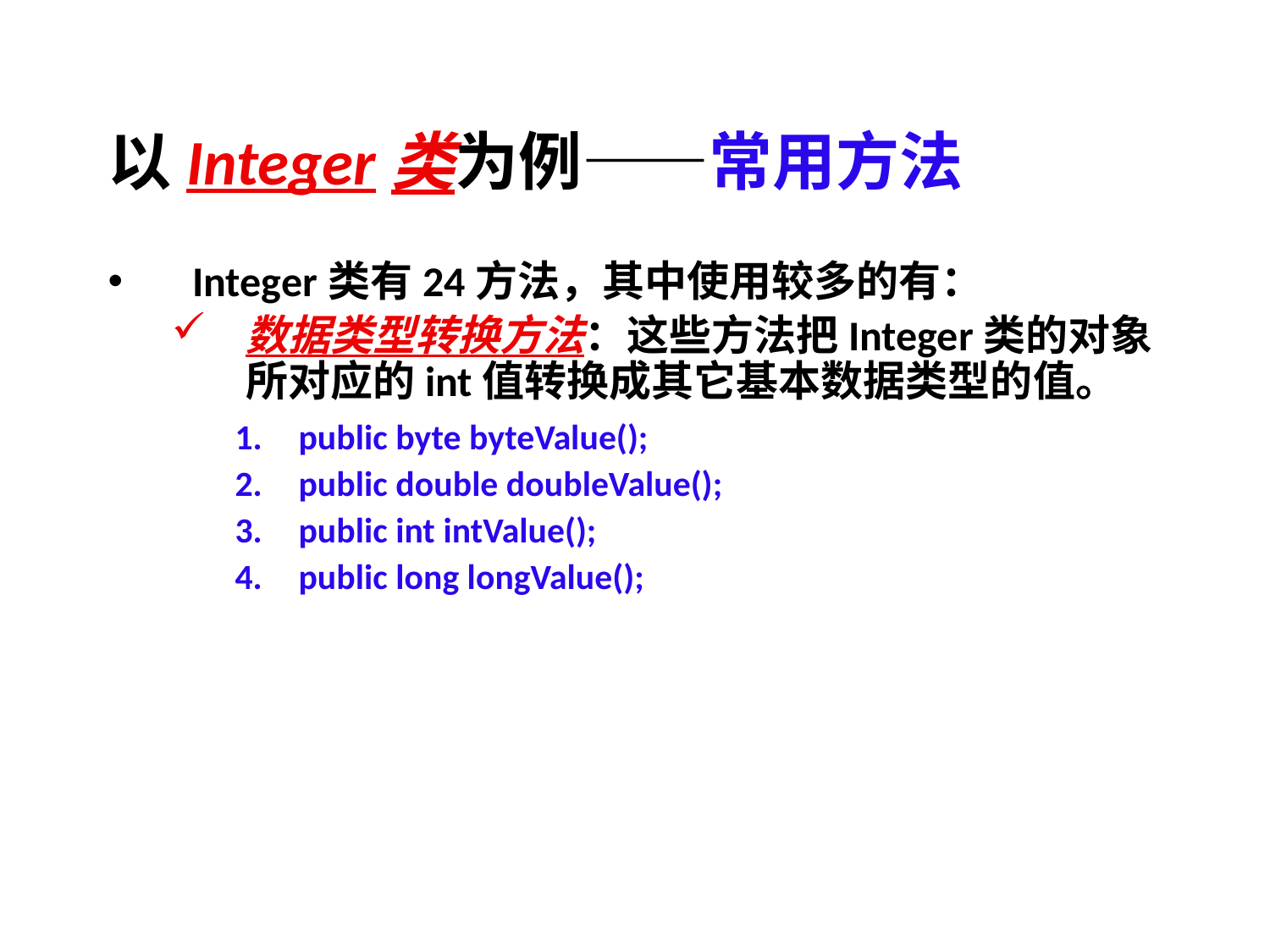

# 以Integer类为例——常用方法
Integer类有24方法，其中使用较多的有：
数据类型转换方法：这些方法把Integer类的对象所对应的int值转换成其它基本数据类型的值。
public byte byteValue();
public double doubleValue();
public int intValue();
public long longValue();